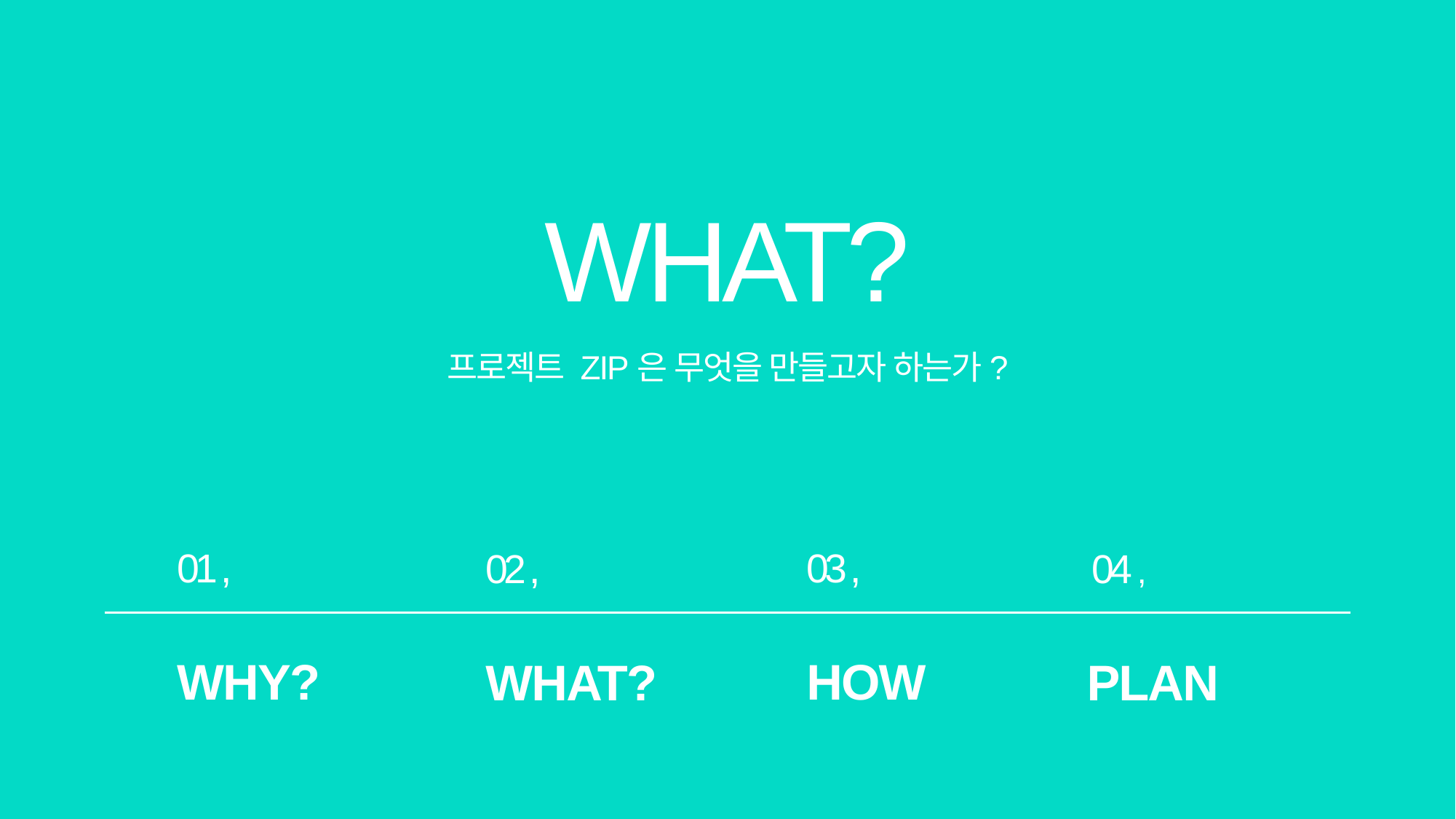

WHAT?
프로젝트 ZIP은 무엇을 만들고자 하는가?
01 ,
03 ,
02 ,
04 ,
WHY?
HOW
WHAT?
PLAN